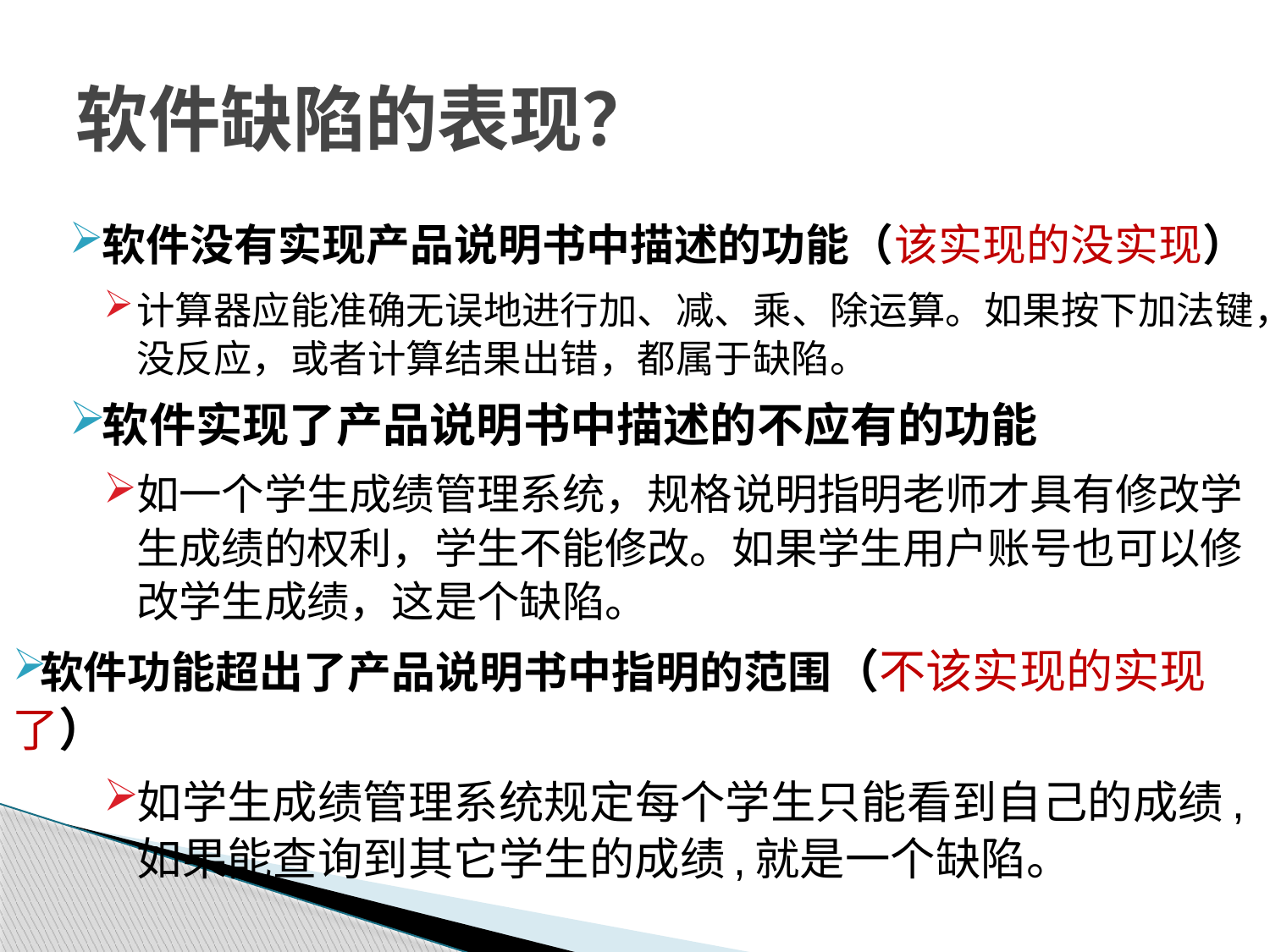

# 软件缺陷的表现？
软件没有实现产品说明书中描述的功能（该实现的没实现）
计算器应能准确无误地进行加、减、乘、除运算。如果按下加法键，没反应，或者计算结果出错，都属于缺陷。
软件实现了产品说明书中描述的不应有的功能
如一个学生成绩管理系统，规格说明指明老师才具有修改学生成绩的权利，学生不能修改。如果学生用户账号也可以修改学生成绩，这是个缺陷。
软件功能超出了产品说明书中指明的范围（不该实现的实现了）
如学生成绩管理系统规定每个学生只能看到自己的成绩,如果能查询到其它学生的成绩,就是一个缺陷。